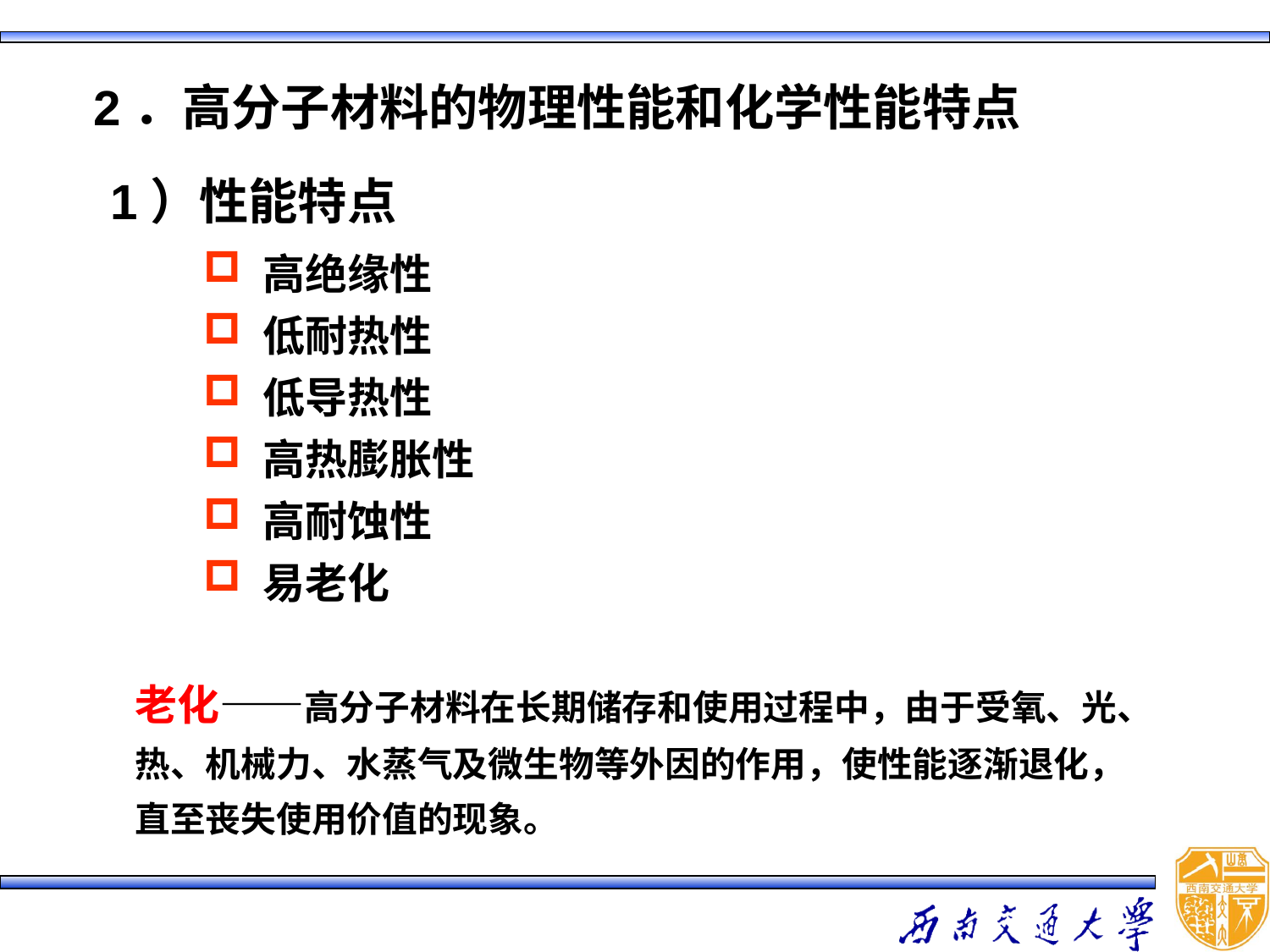

2．高分子材料的物理性能和化学性能特点
1）性能特点
 高绝缘性
 低耐热性
 低导热性
 高热膨胀性
 高耐蚀性
 易老化
老化——高分子材料在长期储存和使用过程中，由于受氧、光、热、机械力、水蒸气及微生物等外因的作用，使性能逐渐退化，直至丧失使用价值的现象。